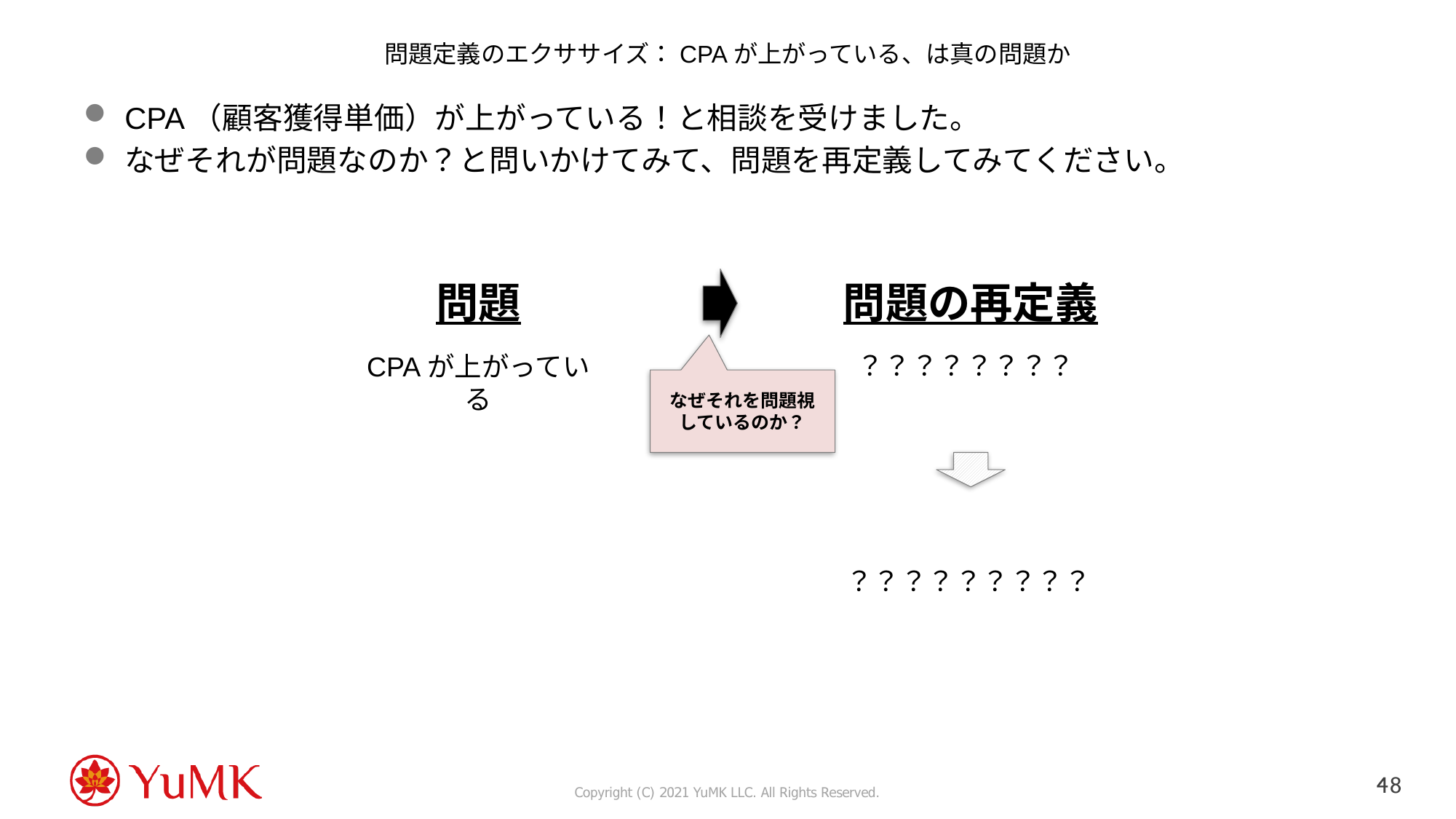

# 問題定義のエクササイズ：CPAが上がっている、は真の問題か
CPA（顧客獲得単価）が上がっている！と相談を受けました。
なぜそれが問題なのか？と問いかけてみて、問題を再定義してみてください。
問題
問題の再定義

？？？？？？？？
CPAが上がっている
なぜそれを問題視
しているのか？

？？？？？？？？？
48